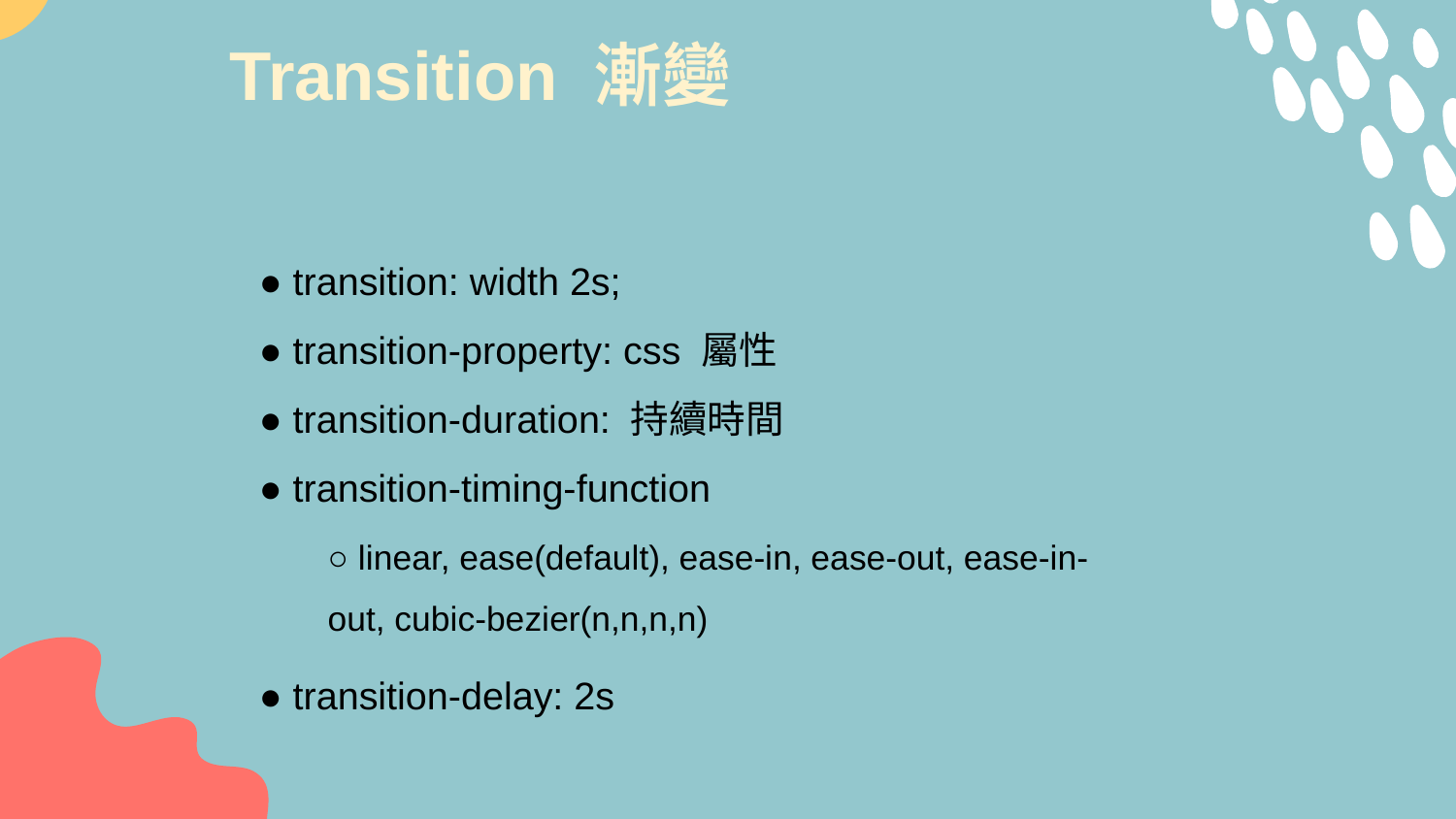

# Transition 漸變

● transition: width 2s;
● transition-property: css 屬性
● transition-duration: 持續時間
● transition-timing-function
● transition-delay: 2s
○ linear, ease(default), ease-in, ease-out, ease-in-out, cubic-bezier(n,n,n,n)